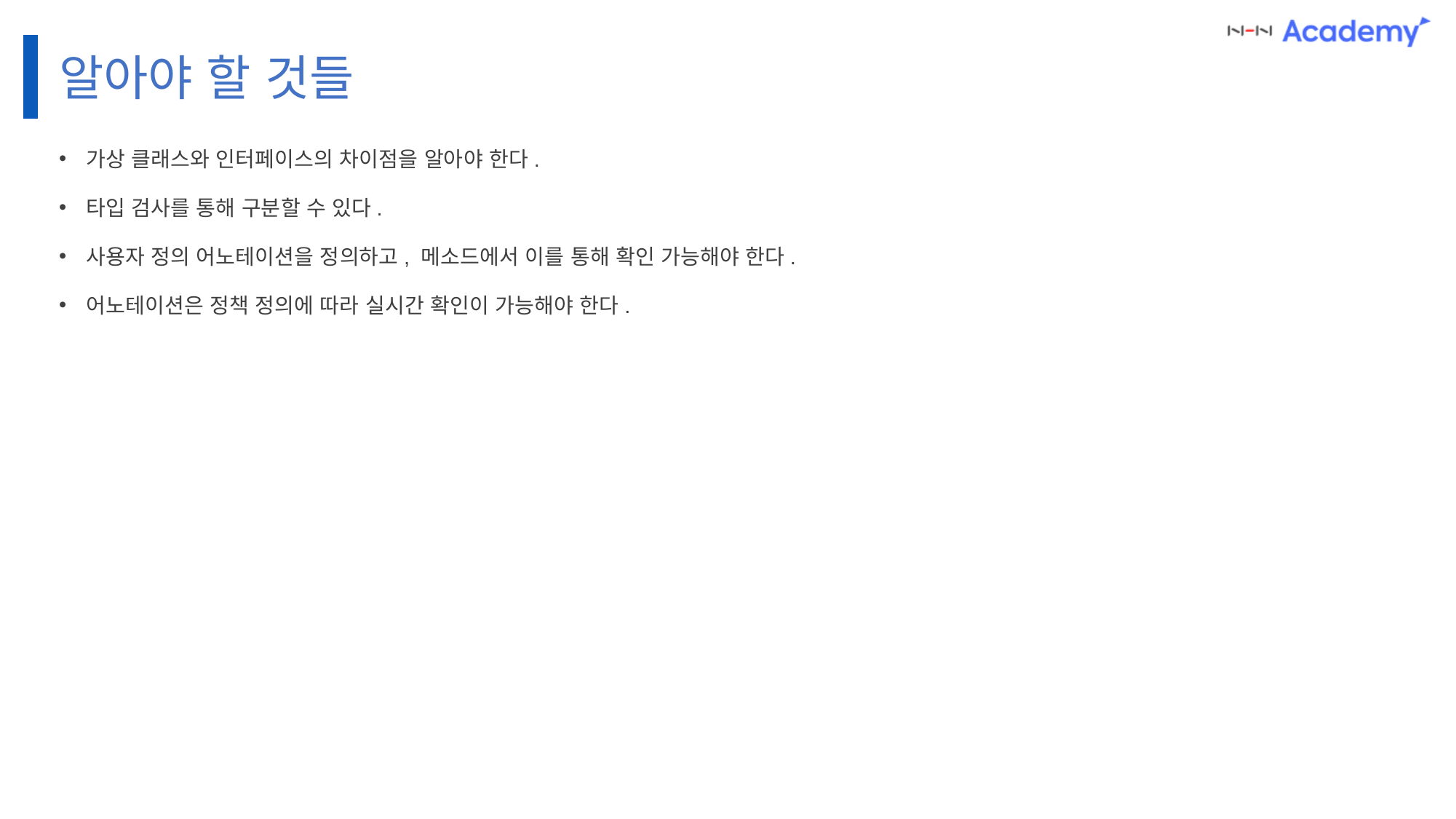

알아야 할 것들

가상 클래스와 인터페이스의 차이점을 알아야 한다.
타입 검사를 통해 구분할 수 있다.
사용자 정의 어노테이션을 정의하고, 메소드에서 이를 통해 확인 가능해야 한다.
어노테이션은 정책 정의에 따라 실시간 확인이 가능해야 한다.